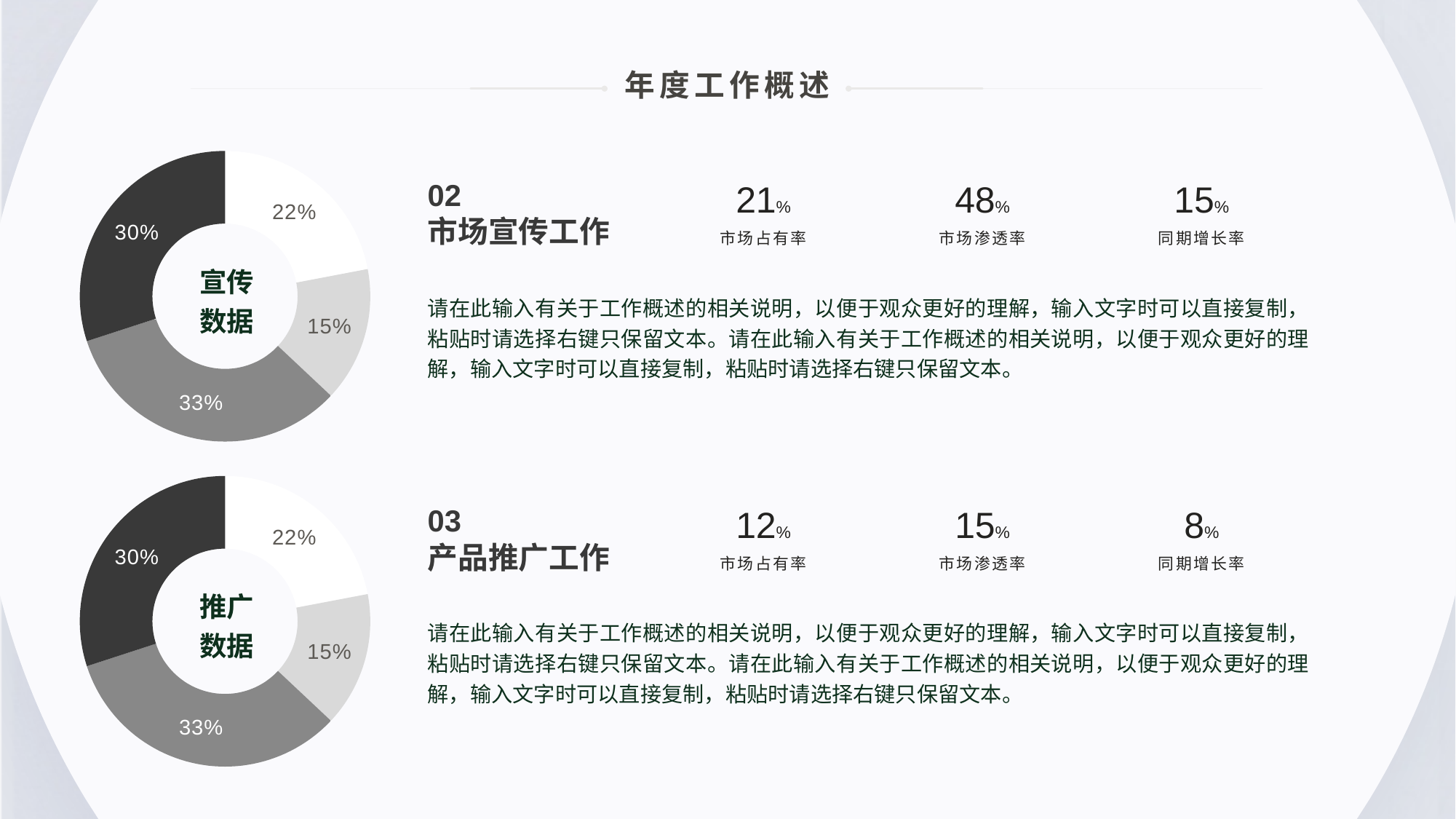

01
年度工作概述

### Chart

| Category | 系列 1 |
|---|---|
| 业绩1 | 0.22 |
| 业绩2 | 0.15 |
| 业绩3 | 0.33 |
| 业绩4 | 0.3 |
02
市场宣传工作
21%
48%
15%
市场占有率
市场渗透率
同期增长率
宣传
数据
请在此输入有关于工作概述的相关说明，以便于观众更好的理解，输入文字时可以直接复制，粘贴时请选择右键只保留文本。请在此输入有关于工作概述的相关说明，以便于观众更好的理解，输入文字时可以直接复制，粘贴时请选择右键只保留文本。

### Chart

| Category | 系列 1 |
|---|---|
| 业绩1 | 0.22 |
| 业绩2 | 0.15 |
| 业绩3 | 0.33 |
| 业绩4 | 0.3 |
12%
15%
8%
03
产品推广工作
市场占有率
市场渗透率
同期增长率
推广
数据
请在此输入有关于工作概述的相关说明，以便于观众更好的理解，输入文字时可以直接复制，粘贴时请选择右键只保留文本。请在此输入有关于工作概述的相关说明，以便于观众更好的理解，输入文字时可以直接复制，粘贴时请选择右键只保留文本。